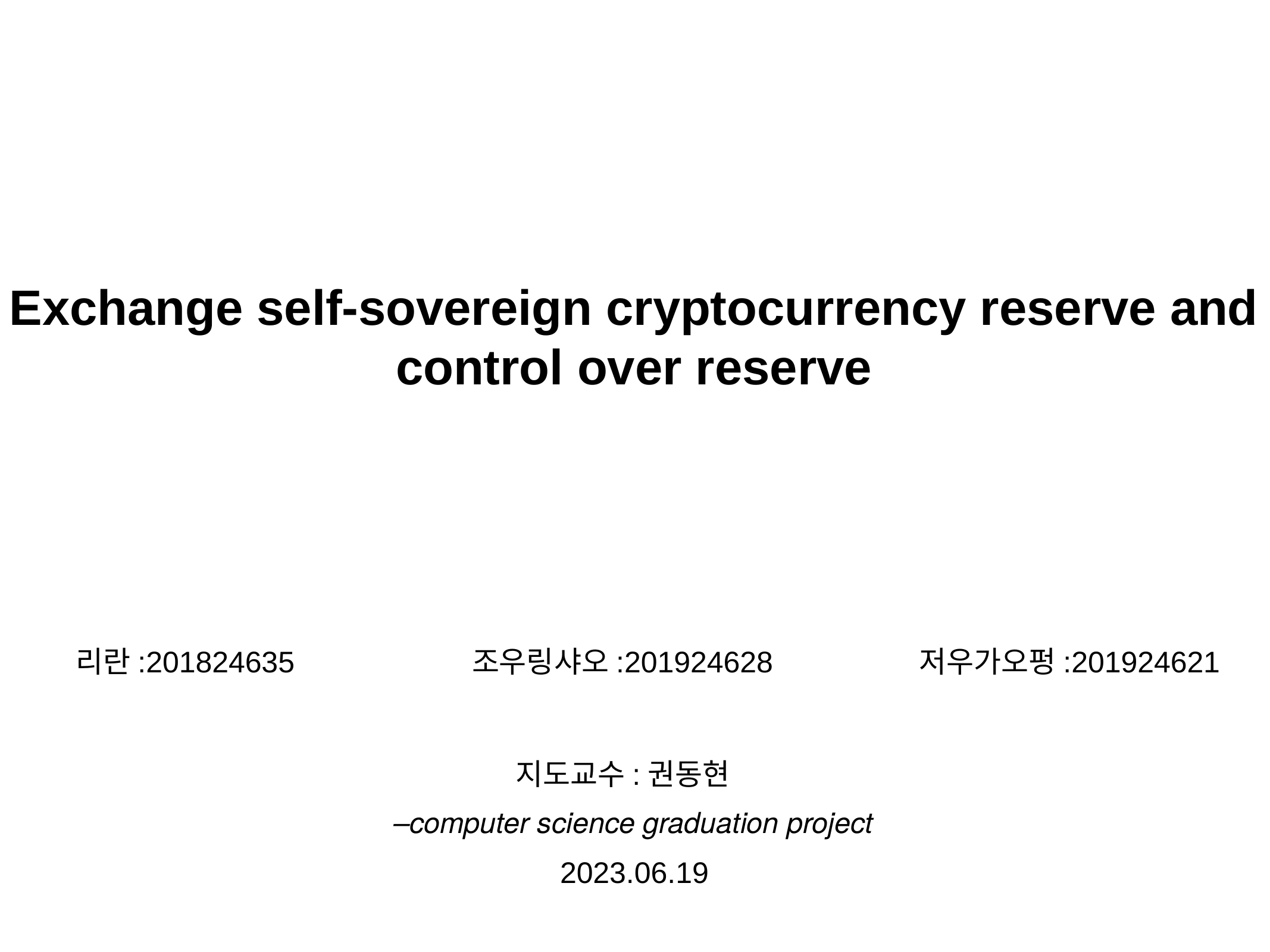

Exchange self-sovereign cryptocurrency reserve and control over reserve
리란:201824635
조우링샤오:201924628
        저우가오펑:201924621
지도교수:권동현
–computer science graduation project
2023.06.19